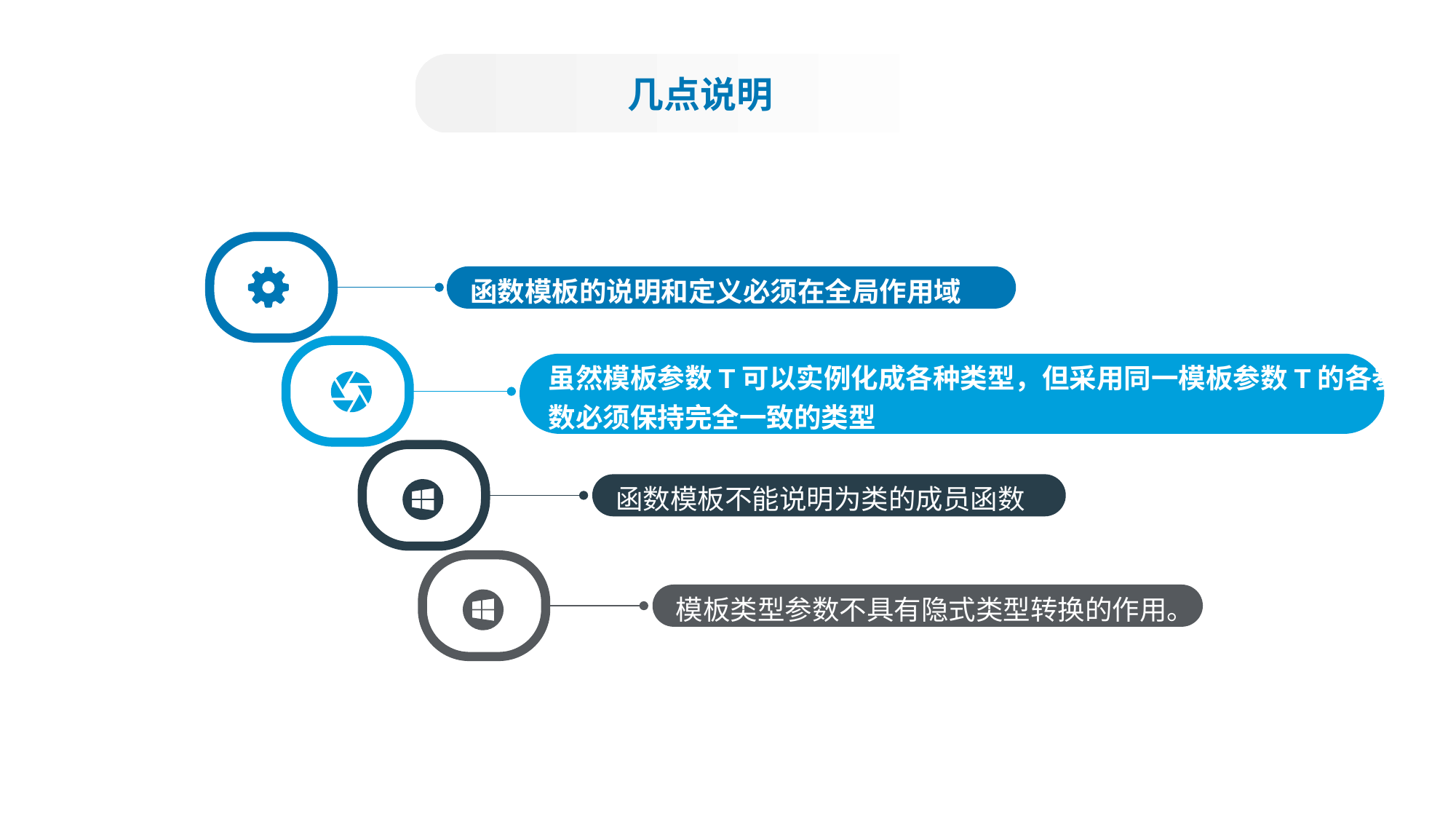

几点说明

函数模板的说明和定义必须在全局作用域

虽然模板参数T可以实例化成各种类型，但采用同一模板参数T的各参
数必须保持完全一致的类型

函数模板不能说明为类的成员函数

模板类型参数不具有隐式类型转换的作用。